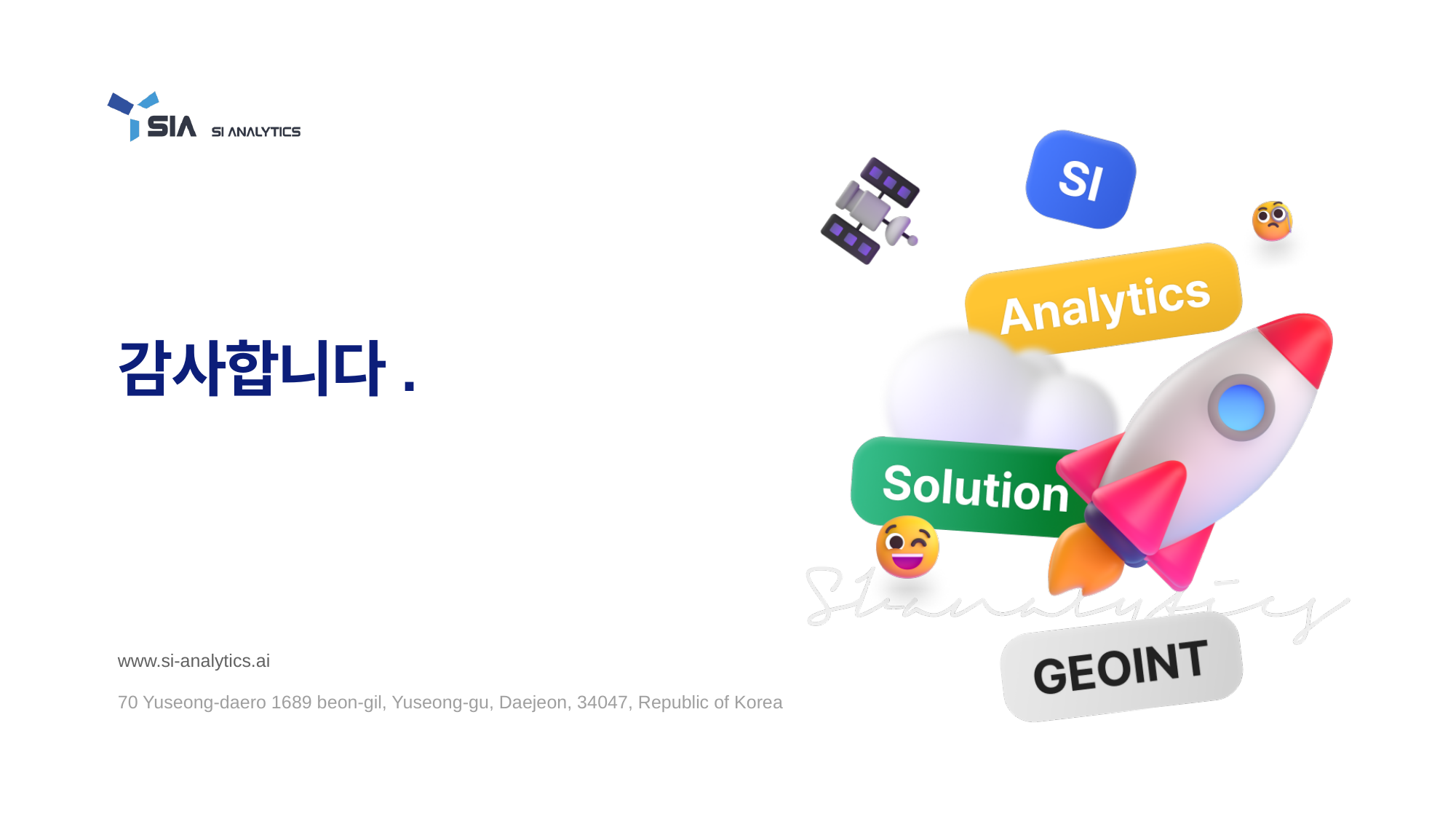

# 감사합니다.
www.si-analytics.ai
70 Yuseong-daero 1689 beon-gil, Yuseong-gu, Daejeon, 34047, Republic of Korea